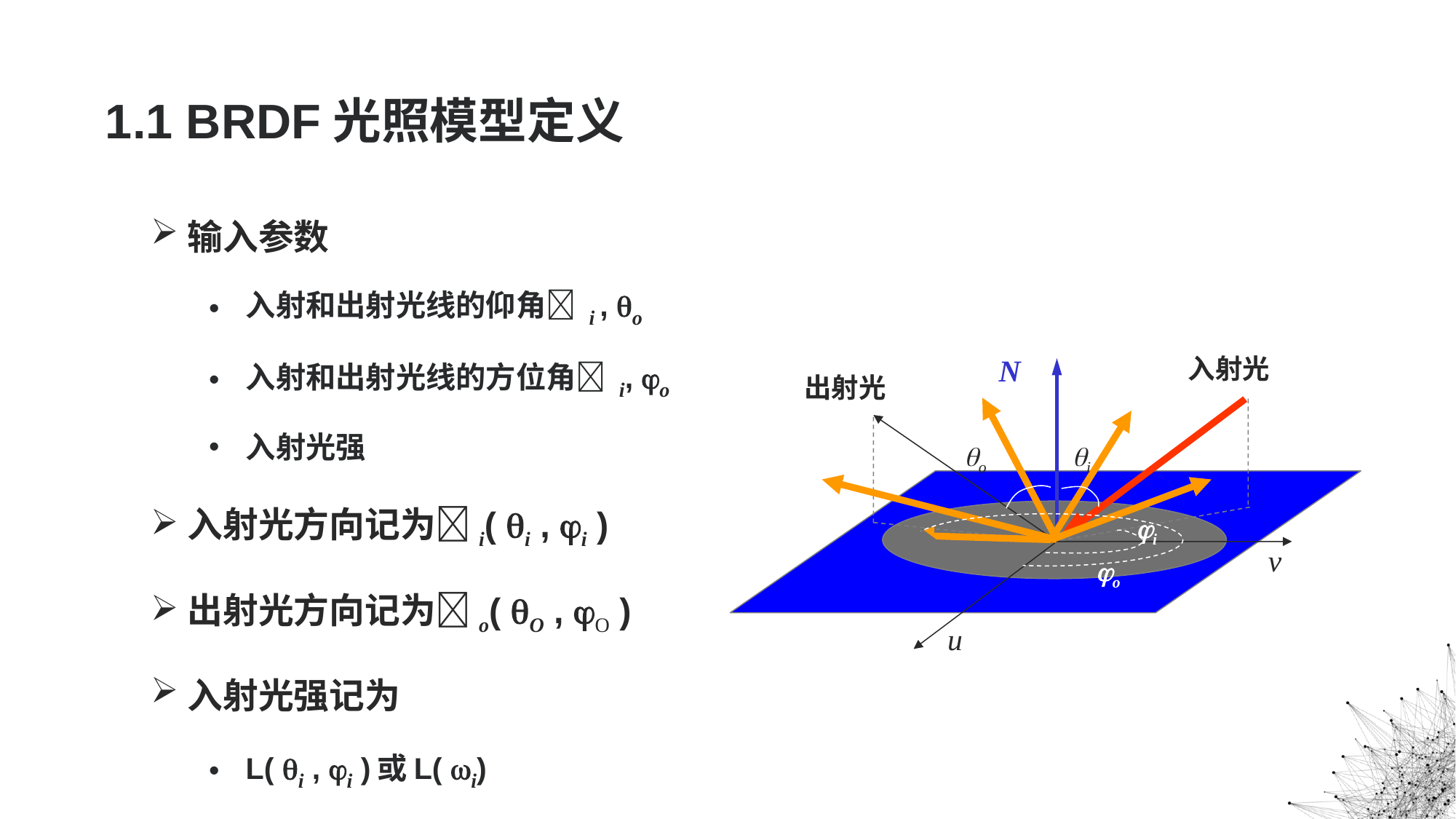

# 1.1 BRDF光照模型定义
输入参数
入射和出射光线的仰角θ i , θo
入射和出射光线的方位角ϕ i, ϕo
入射光强
入射光方向记为ωi( θi , ϕi )
出射光方向记为ωo( θO , ϕO )
入射光强记为
L( θi , ϕi )或L( ωi)

N

入射光

出射光

θo

θi

ϕi

ϕo

v

u